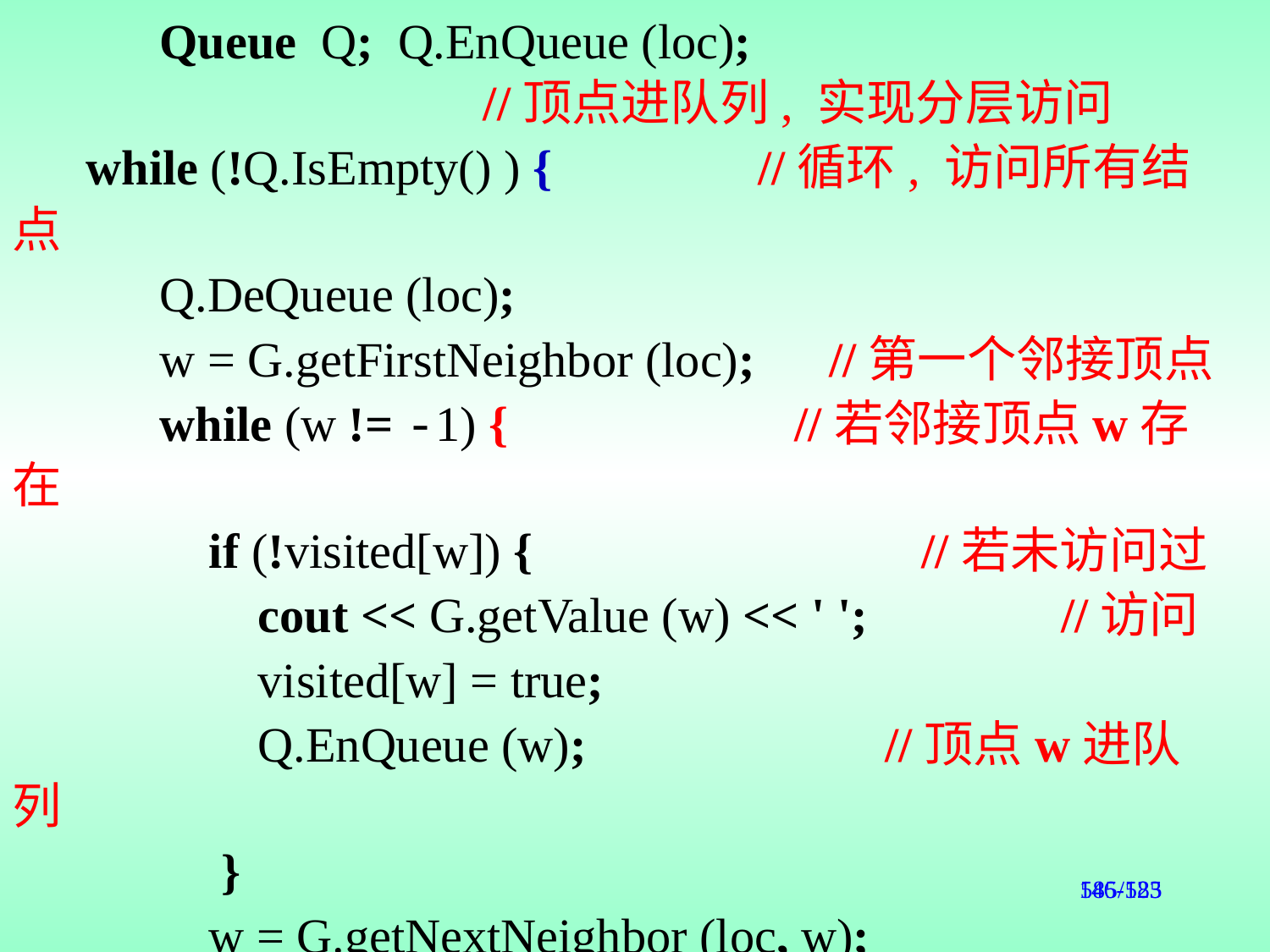

Queue  Q;  Q.EnQueue (loc); 					                            //顶点进队列, 实现分层访问
      while (!Q.IsEmpty() ) {	         //循环, 访问所有结点
            Q.DeQueue (loc);
            w = G.getFirstNeighbor (loc);      //第一个邻接顶点
            while (w != -1) {		            //若邻接顶点w存在
                if (!visited[w]) {		            //若未访问过
                    cout << G.getValue (w) << ' ';	             //访问
                    visited[w] = true;
                    Q.EnQueue (w); 		         //顶点w进队列
                 }
                w = G.getNextNeighbor (loc, w);
             }                               //找顶点loc的下一个邻接顶点
      }		                        //外层循环，判队列空否

585/123
146-585